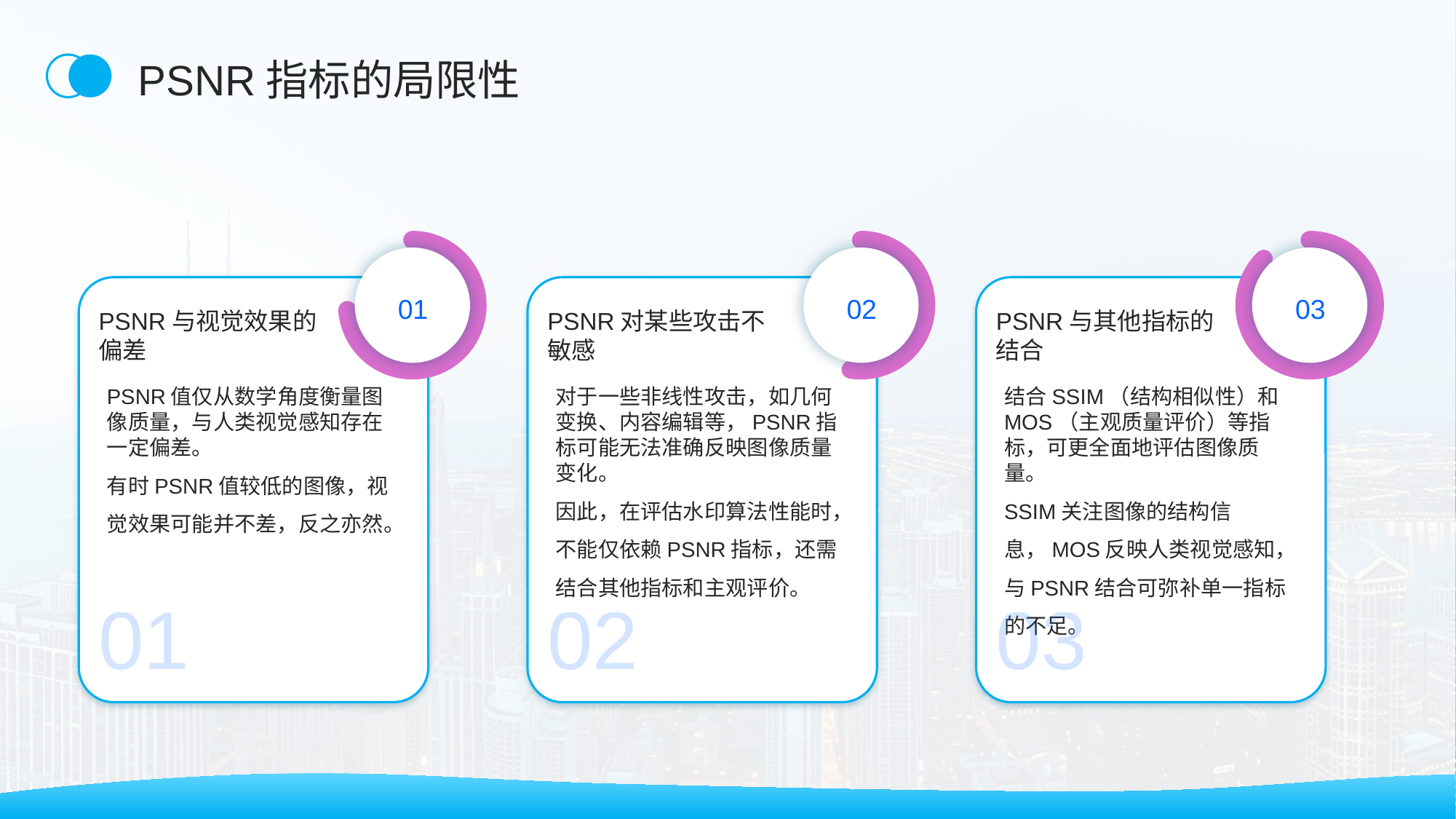

PSNR指标的局限性

01
02
03

PSNR与视觉效果的偏差
PSNR对某些攻击不敏感
PSNR与其他指标的结合
PSNR值仅从数学角度衡量图像质量，与人类视觉感知存在一定偏差。
有时PSNR值较低的图像，视觉效果可能并不差，反之亦然。
对于一些非线性攻击，如几何变换、内容编辑等，PSNR指标可能无法准确反映图像质量变化。
因此，在评估水印算法性能时，不能仅依赖PSNR指标，还需结合其他指标和主观评价。
结合SSIM（结构相似性）和MOS（主观质量评价）等指标，可更全面地评估图像质量。
SSIM关注图像的结构信息，MOS反映人类视觉感知，与PSNR结合可弥补单一指标的不足。
01
02
03